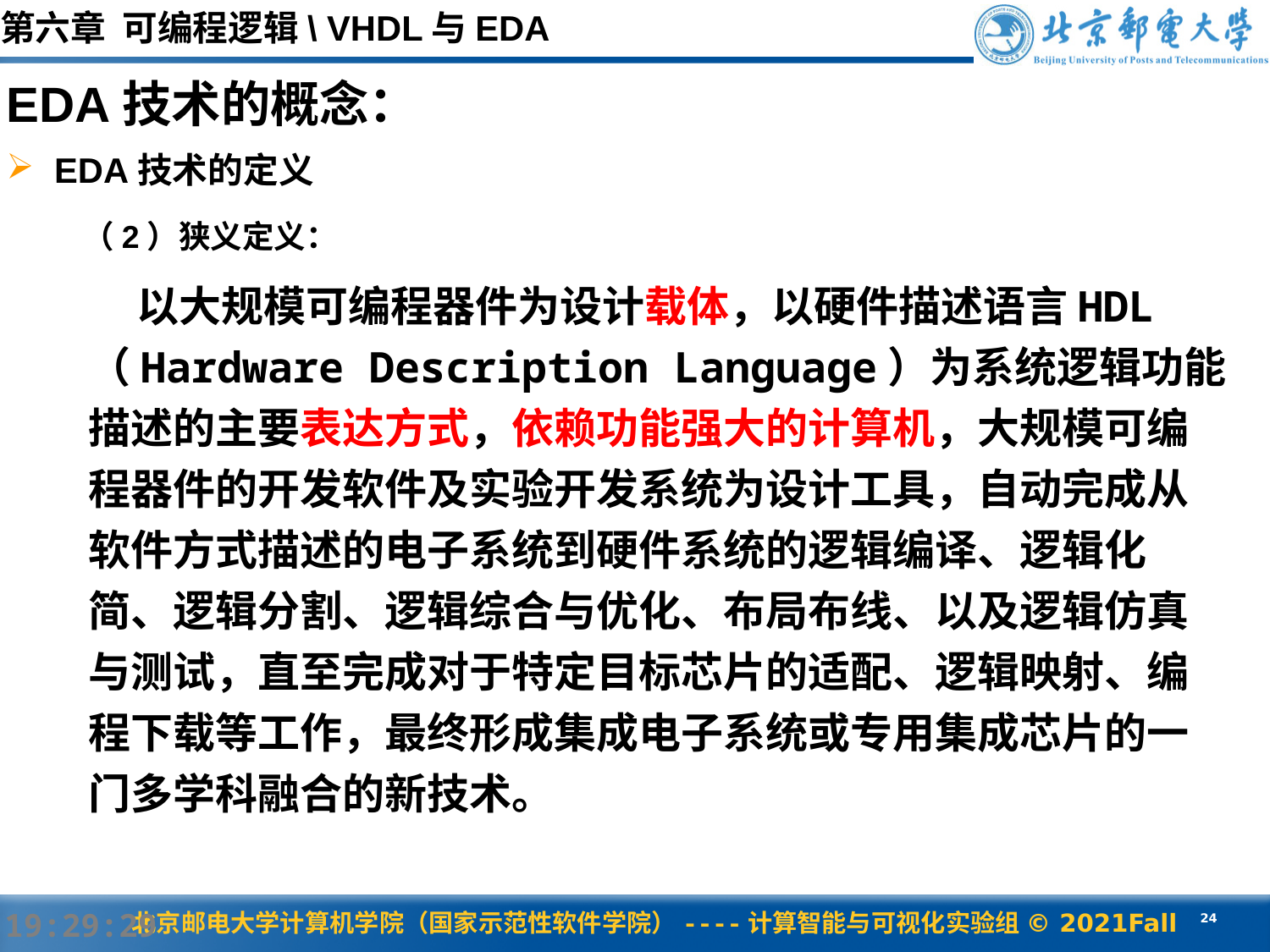

第六章  可编程逻辑\ VHDL与EDA
EDA技术的概念：
EDA技术的定义

（2）狭义定义：
    以大规模可编程器件为设计载体，以硬件描述语言HDL（Hardware Description Language）为系统逻辑功能描述的主要表达方式，依赖功能强大的计算机，大规模可编程器件的开发软件及实验开发系统为设计工具，自动完成从软件方式描述的电子系统到硬件系统的逻辑编译、逻辑化简、逻辑分割、逻辑综合与优化、布局布线、以及逻辑仿真与测试，直至完成对于特定目标芯片的适配、逻辑映射、编程下载等工作，最终形成集成电子系统或专用集成芯片的一门多学科融合的新技术。